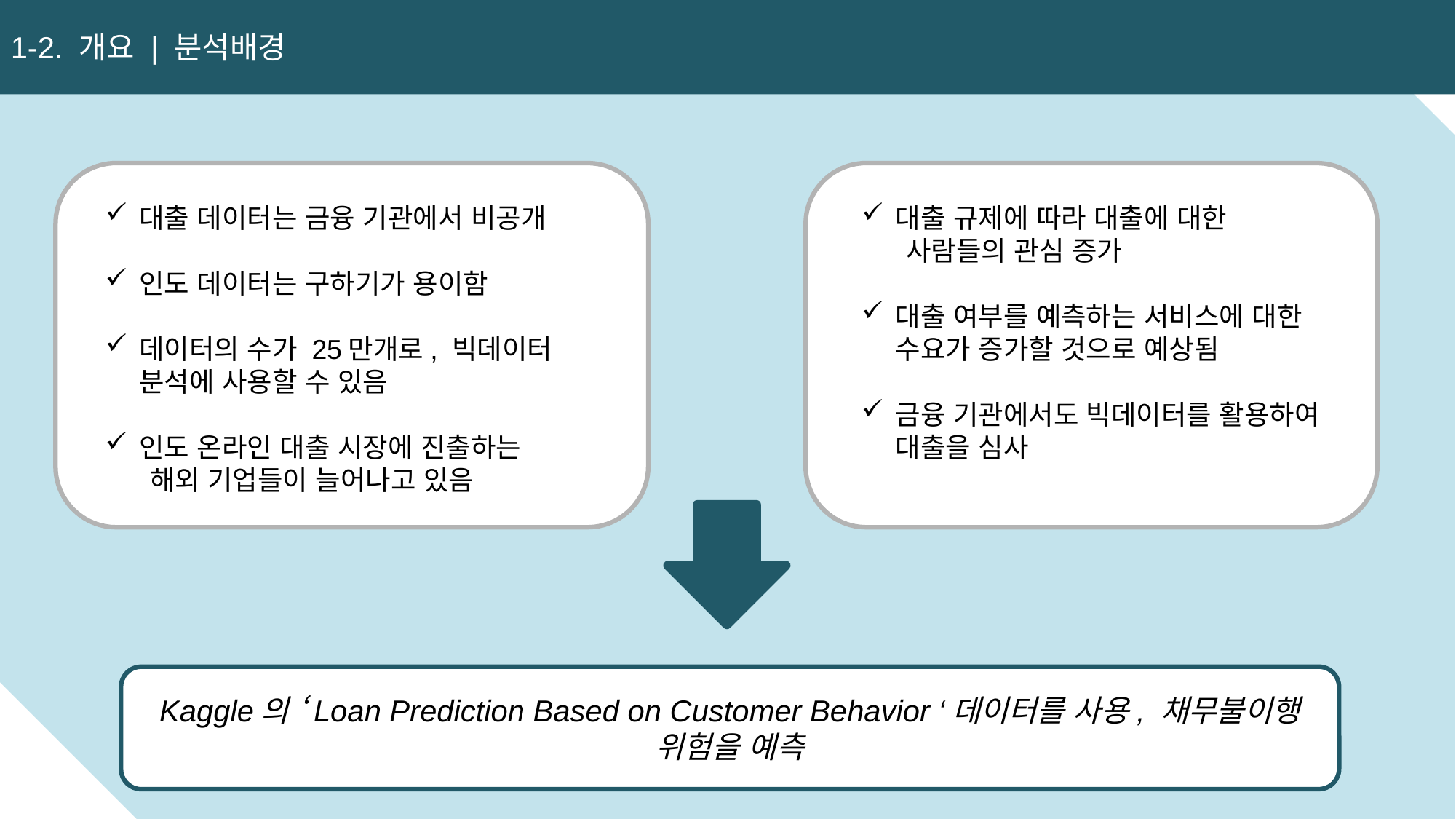

1-2. 개요 | 분석배경
7

대출 데이터는 금융 기관에서 비공개

인도 데이터는 구하기가 용이함

데이터의 수가 25만개로, 빅데이터 분석에 사용할 수 있음

인도 온라인 대출 시장에 진출하는
     해외 기업들이 늘어나고 있음

대출 규제에 따라 대출에 대한
     사람들의 관심 증가

대출 여부를 예측하는 서비스에 대한 수요가 증가할 것으로 예상됨

금융 기관에서도 빅데이터를 활용하여 대출을 심사

Kaggle의 ‘Loan Prediction Based on Customer Behavior ‘데이터를 사용, 채무불이행 위험을 예측